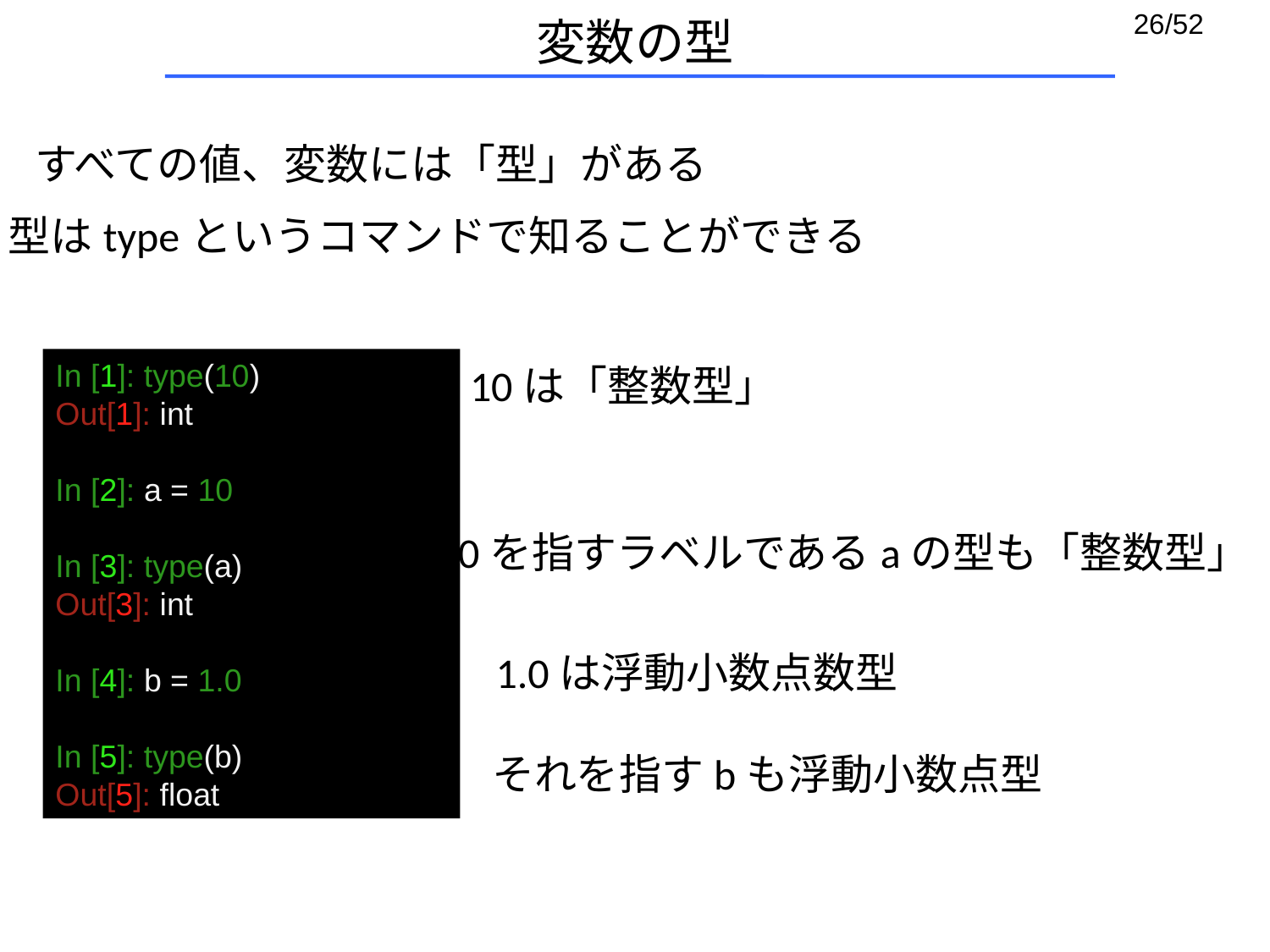

# 変数の型
すべての値、変数には「型」がある
型はtypeというコマンドで知ることができる
In [1]: type(10)
Out[1]: int

In [2]: a = 10

In [3]: type(a)
Out[3]: int
In [4]: b = 1.0
In [5]: type(b)
Out[5]: float
10は「整数型」
10を指すラベルであるaの型も「整数型」
1.0は浮動小数点数型
それを指すbも浮動小数点型